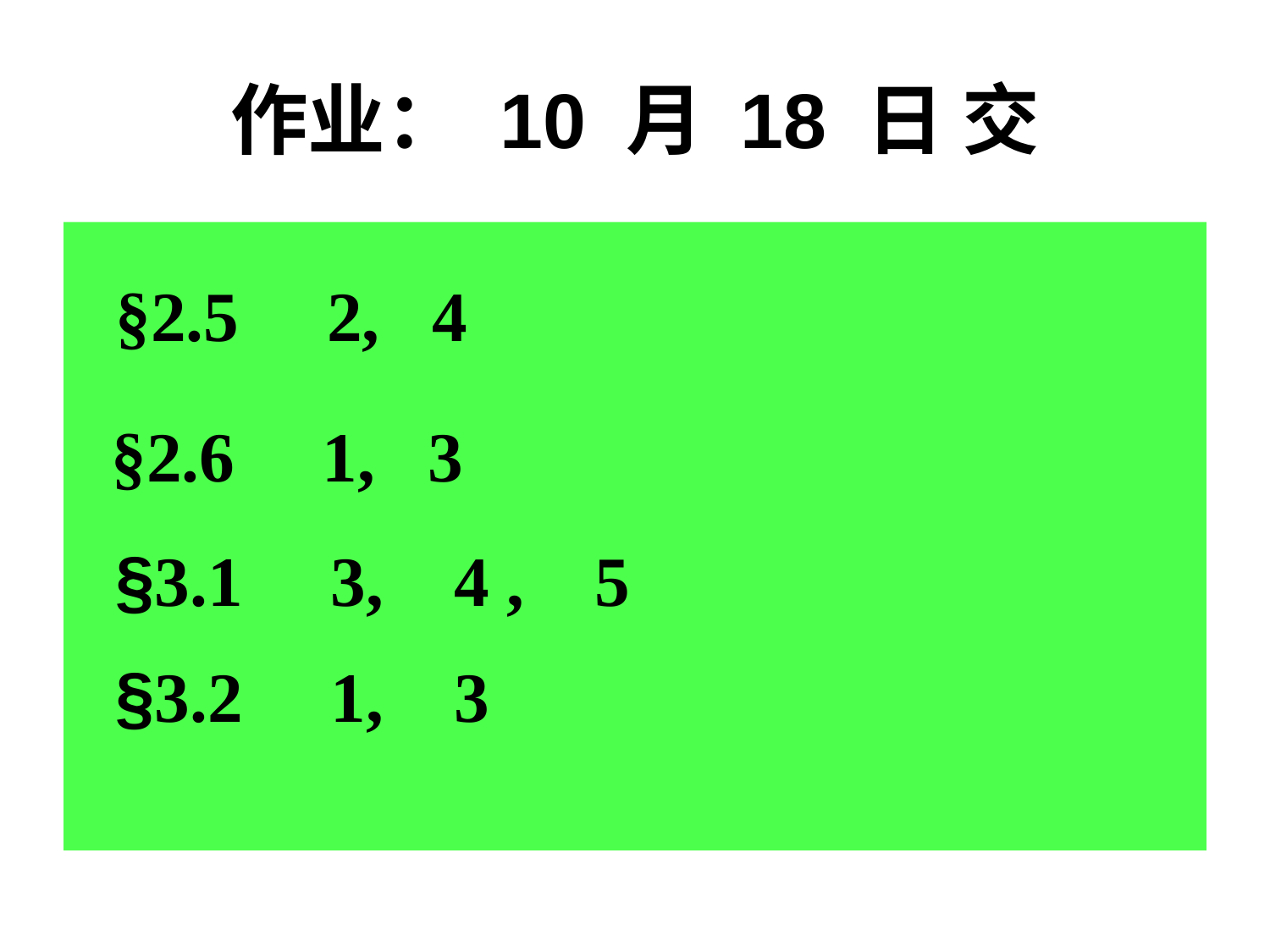

作业： 10 月 18 日 交
  §2.5     2,   4
  §2.6     1,   3
  §3.1     3,    4 ,    5
  §3.2     1,    3